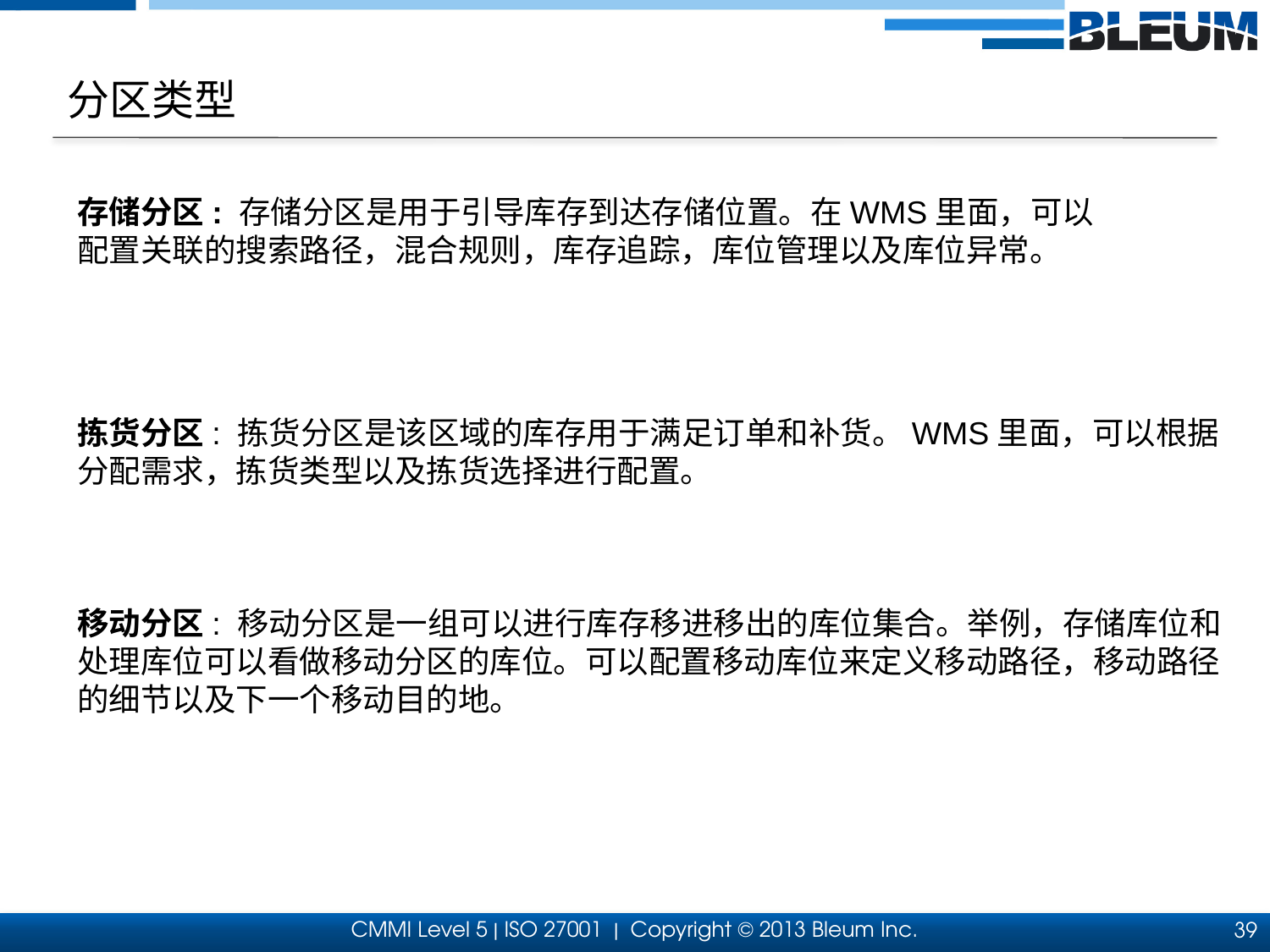

分区类型
存储分区: 存储分区是用于引导库存到达存储位置。在WMS里面，可以配置关联的搜索路径，混合规则，库存追踪，库位管理以及库位异常。
拣货分区: 拣货分区是该区域的库存用于满足订单和补货。WMS里面，可以根据分配需求，拣货类型以及拣货选择进行配置。

移动分区: 移动分区是一组可以进行库存移进移出的库位集合。举例，存储库位和处理库位可以看做移动分区的库位。可以配置移动库位来定义移动路径，移动路径的细节以及下一个移动目的地。
39